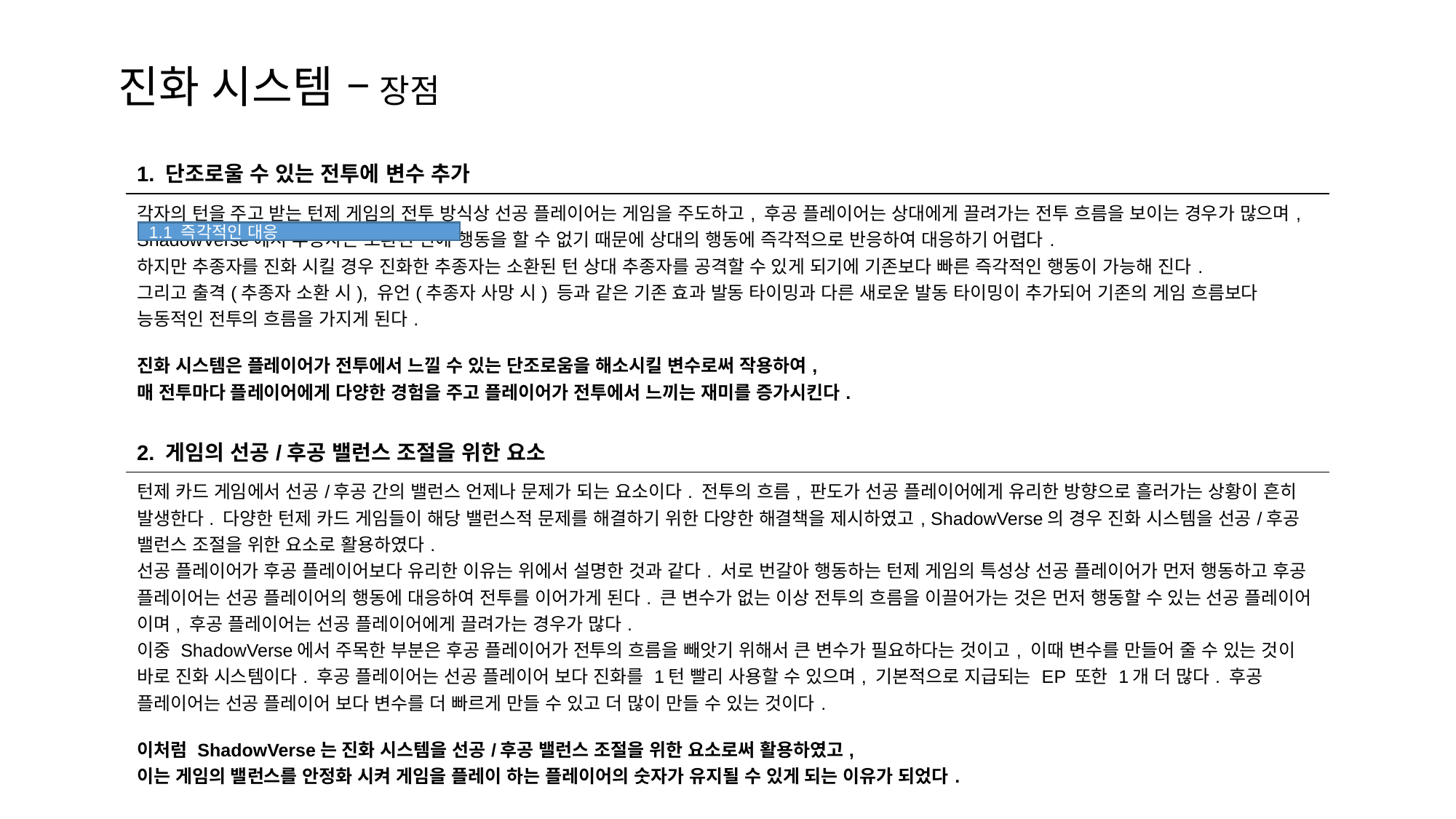

진화 시스템 – 장점
| 1. 단조로울 수 있는 전투에 변수 추가 |
| --- |
| 각자의 턴을 주고 받는 턴제 게임의 전투 방식상 선공 플레이어는 게임을 주도하고, 후공 플레이어는 상대에게 끌려가는 전투 흐름을 보이는 경우가 많으며, ShadowVerse에서 추종자는 소환된 턴에 행동을 할 수 없기 때문에 상대의 행동에 즉각적으로 반응하여 대응하기 어렵다. 하지만 추종자를 진화 시킬 경우 진화한 추종자는 소환된 턴 상대 추종자를 공격할 수 있게 되기에 기존보다 빠른 즉각적인 행동이 가능해 진다. 그리고 출격(추종자 소환 시), 유언(추종자 사망 시) 등과 같은 기존 효과 발동 타이밍과 다른 새로운 발동 타이밍이 추가되어 기존의 게임 흐름보다 능동적인 전투의 흐름을 가지게 된다. 진화 시스템은 플레이어가 전투에서 느낄 수 있는 단조로움을 해소시킬 변수로써 작용하여, 매 전투마다 플레이어에게 다양한 경험을 주고 플레이어가 전투에서 느끼는 재미를 증가시킨다. |
| 2. 게임의 선공/후공 밸런스 조절을 위한 요소 |
| 턴제 카드 게임에서 선공/후공 간의 밸런스 언제나 문제가 되는 요소이다. 전투의 흐름, 판도가 선공 플레이어에게 유리한 방향으로 흘러가는 상황이 흔히 발생한다. 다양한 턴제 카드 게임들이 해당 밸런스적 문제를 해결하기 위한 다양한 해결책을 제시하였고, ShadowVerse의 경우 진화 시스템을 선공/후공 밸런스 조절을 위한 요소로 활용하였다. 선공 플레이어가 후공 플레이어보다 유리한 이유는 위에서 설명한 것과 같다. 서로 번갈아 행동하는 턴제 게임의 특성상 선공 플레이어가 먼저 행동하고 후공 플레이어는 선공 플레이어의 행동에 대응하여 전투를 이어가게 된다. 큰 변수가 없는 이상 전투의 흐름을 이끌어가는 것은 먼저 행동할 수 있는 선공 플레이어 이며, 후공 플레이어는 선공 플레이어에게 끌려가는 경우가 많다. 이중 ShadowVerse에서 주목한 부분은 후공 플레이어가 전투의 흐름을 빼앗기 위해서 큰 변수가 필요하다는 것이고, 이때 변수를 만들어 줄 수 있는 것이 바로 진화 시스템이다. 후공 플레이어는 선공 플레이어 보다 진화를 1턴 빨리 사용할 수 있으며, 기본적으로 지급되는 EP 또한 1개 더 많다. 후공 플레이어는 선공 플레이어 보다 변수를 더 빠르게 만들 수 있고 더 많이 만들 수 있는 것이다. 이처럼 ShadowVerse는 진화 시스템을 선공/후공 밸런스 조절을 위한 요소로써 활용하였고, 이는 게임의 밸런스를 안정화 시켜 게임을 플레이 하는 플레이어의 숫자가 유지될 수 있게 되는 이유가 되었다. |
1.1 즉각적인 대응